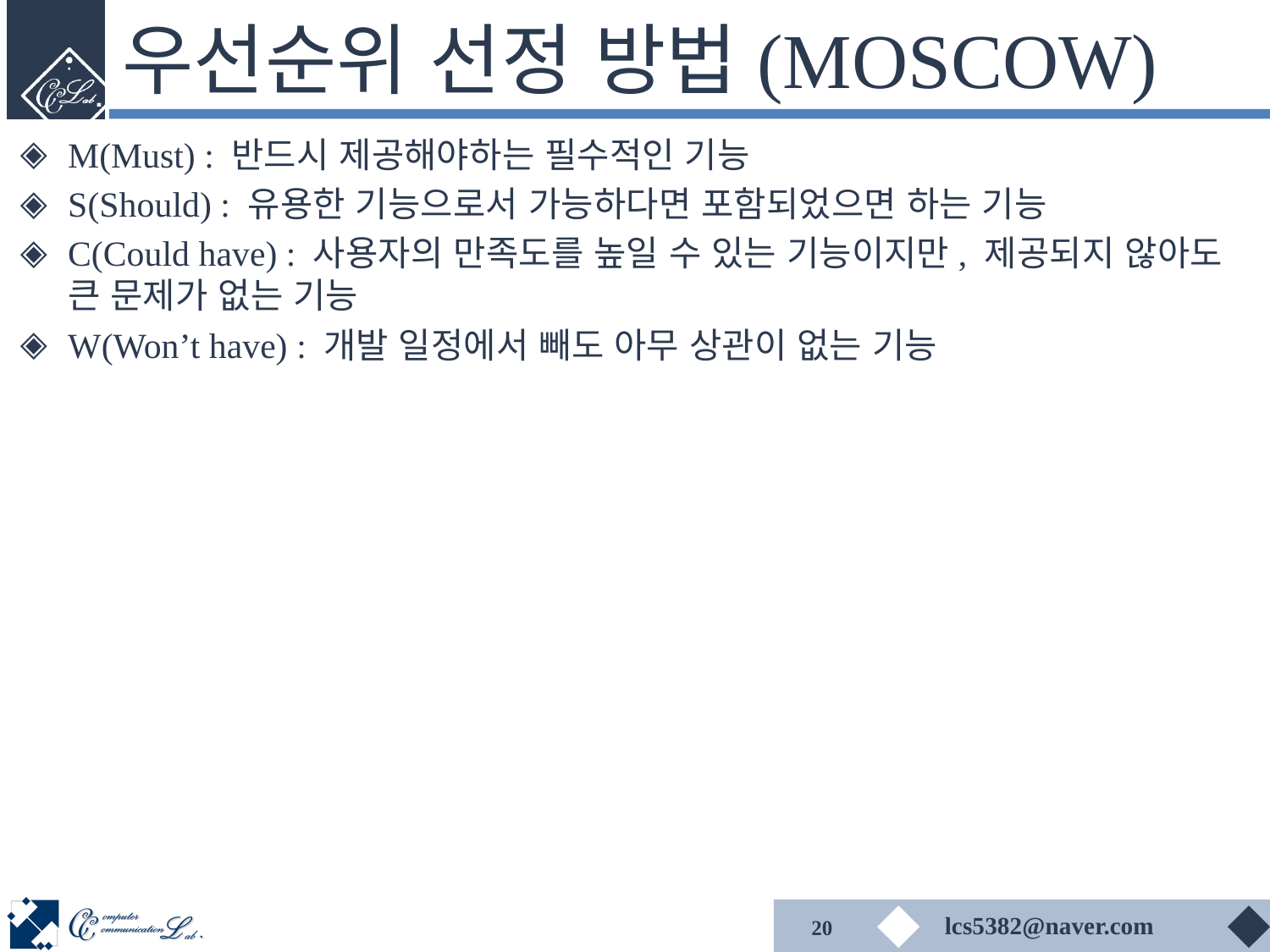

# 우선순위 선정 방법(MOSCOW)
M(Must) : 반드시 제공해야하는 필수적인 기능
S(Should) : 유용한 기능으로서 가능하다면 포함되었으면 하는 기능
C(Could have) : 사용자의 만족도를 높일 수 있는 기능이지만, 제공되지 않아도 큰 문제가 없는 기능
W(Won’t have) : 개발 일정에서 빼도 아무 상관이 없는 기능